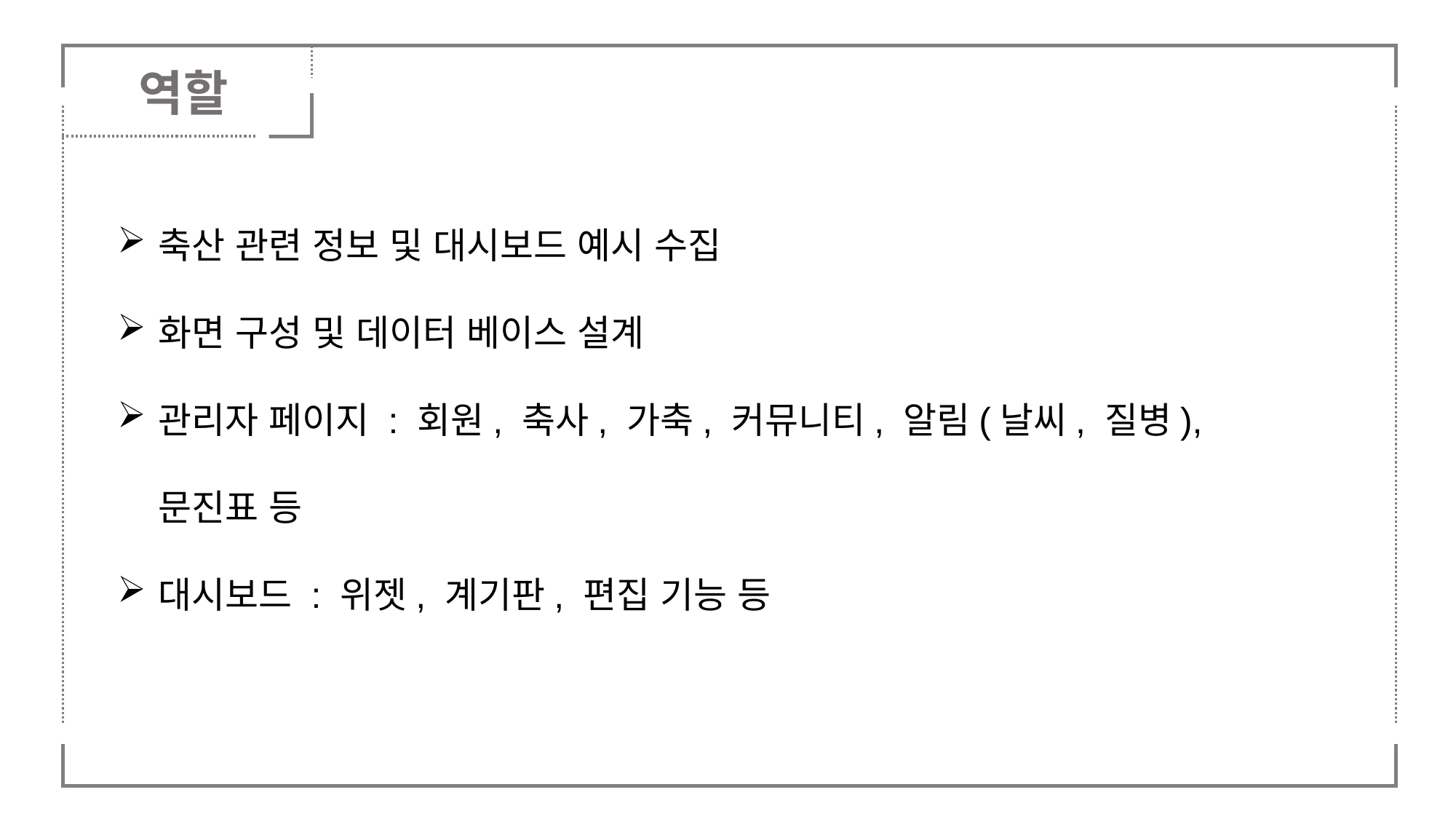

역할

축산 관련 정보 및 대시보드 예시 수집
화면 구성 및 데이터 베이스 설계
관리자 페이지 : 회원, 축사, 가축, 커뮤니티, 알림(날씨, 질병), 문진표 등
대시보드 : 위젯, 계기판, 편집 기능 등